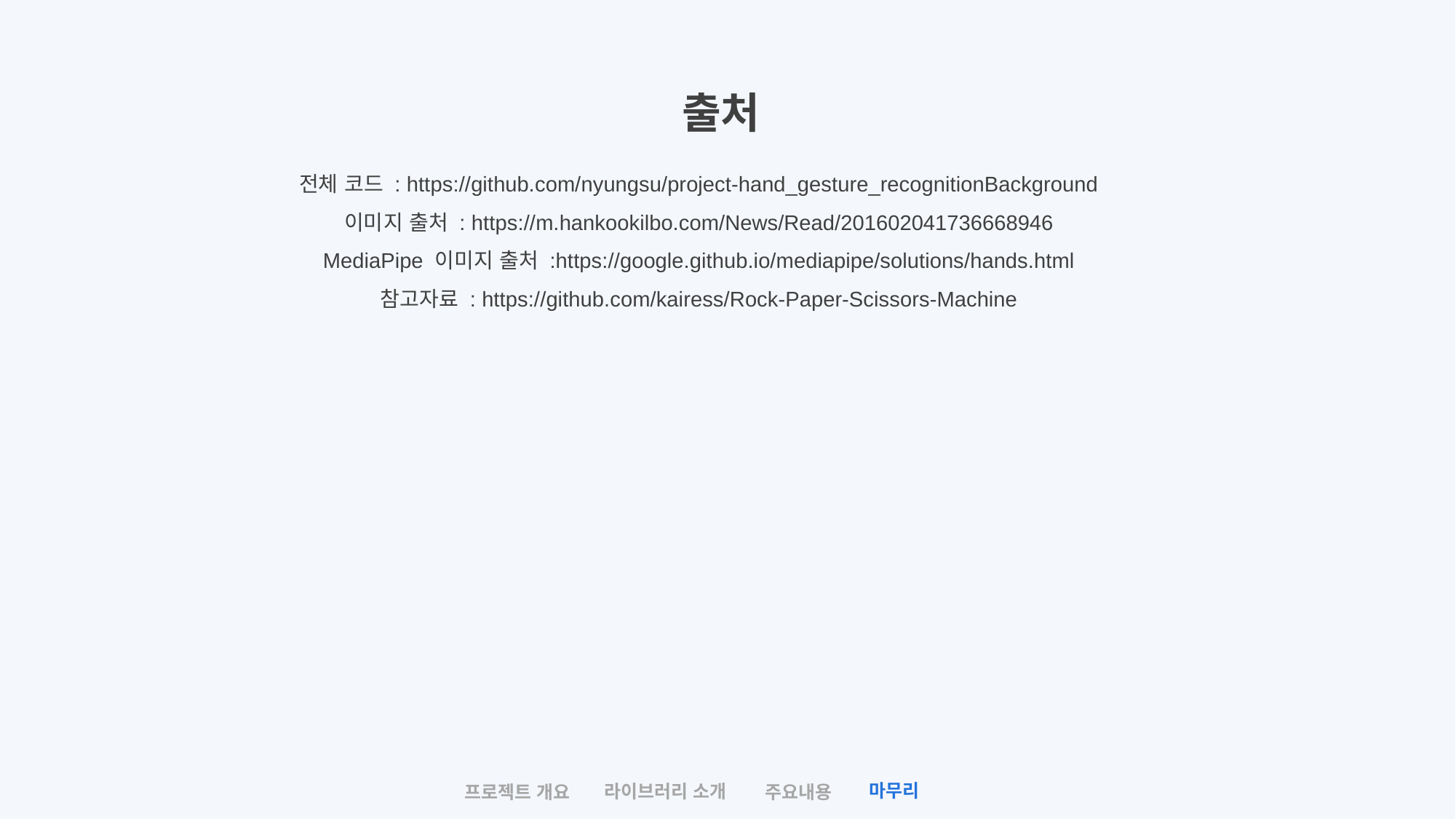

출처
전체 코드 : https://github.com/nyungsu/project-hand_gesture_recognitionBackground 이미지 출처 : https://m.hankookilbo.com/News/Read/201602041736668946
MediaPipe 이미지 출처 :https://google.github.io/mediapipe/solutions/hands.html
참고자료 : https://github.com/kairess/Rock-Paper-Scissors-Machine

마무리
라이브러리 소개
프로젝트 개요
주요내용